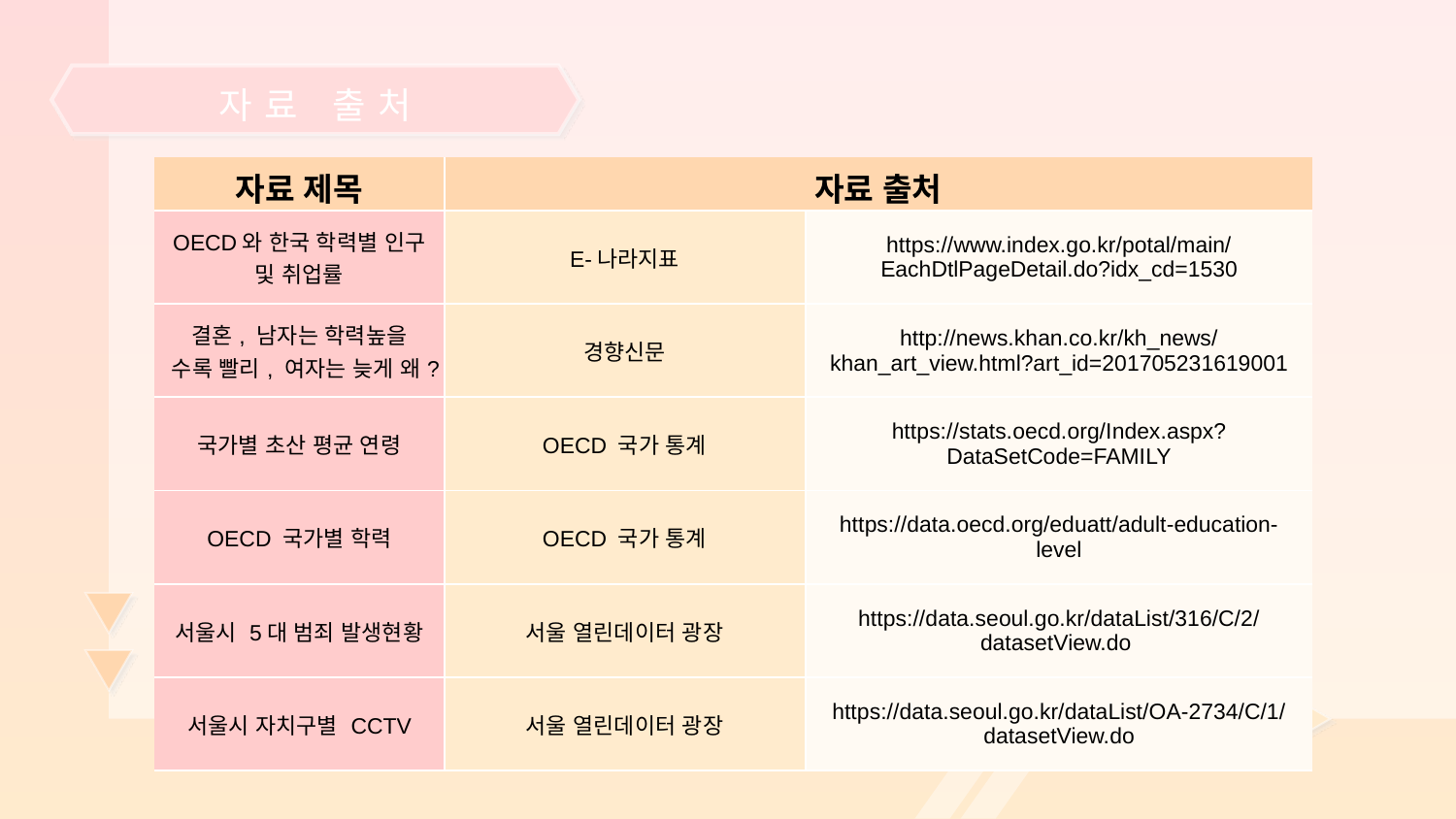

자료 출처
| 자료 제목 | 자료 출처 |  |
| --- | --- | --- |
| OECD와 한국 학력별 인구 및 취업률 | E-나라지표 | https://www.index.go.kr/potal/main/EachDtlPageDetail.do?idx\_cd=1530 |
| 결혼, 남자는 학력높을 수록 빨리, 여자는 늦게 왜? | 경향신문 | http://news.khan.co.kr/kh\_news/khan\_art\_view.html?art\_id=201705231619001 |
| 국가별 초산 평균 연령 | OECD 국가 통계 | https://stats.oecd.org/Index.aspx?DataSetCode=FAMILY |
| OECD 국가별 학력 | OECD 국가 통계 | https://data.oecd.org/eduatt/adult-education-level |
| 서울시 5대 범죄 발생현황 | 서울 열린데이터 광장 | https://data.seoul.go.kr/dataList/316/C/2/datasetView.do |
| 서울시 자치구별 CCTV | 서울 열린데이터 광장 | https://data.seoul.go.kr/dataList/OA-2734/C/1/datasetView.do |